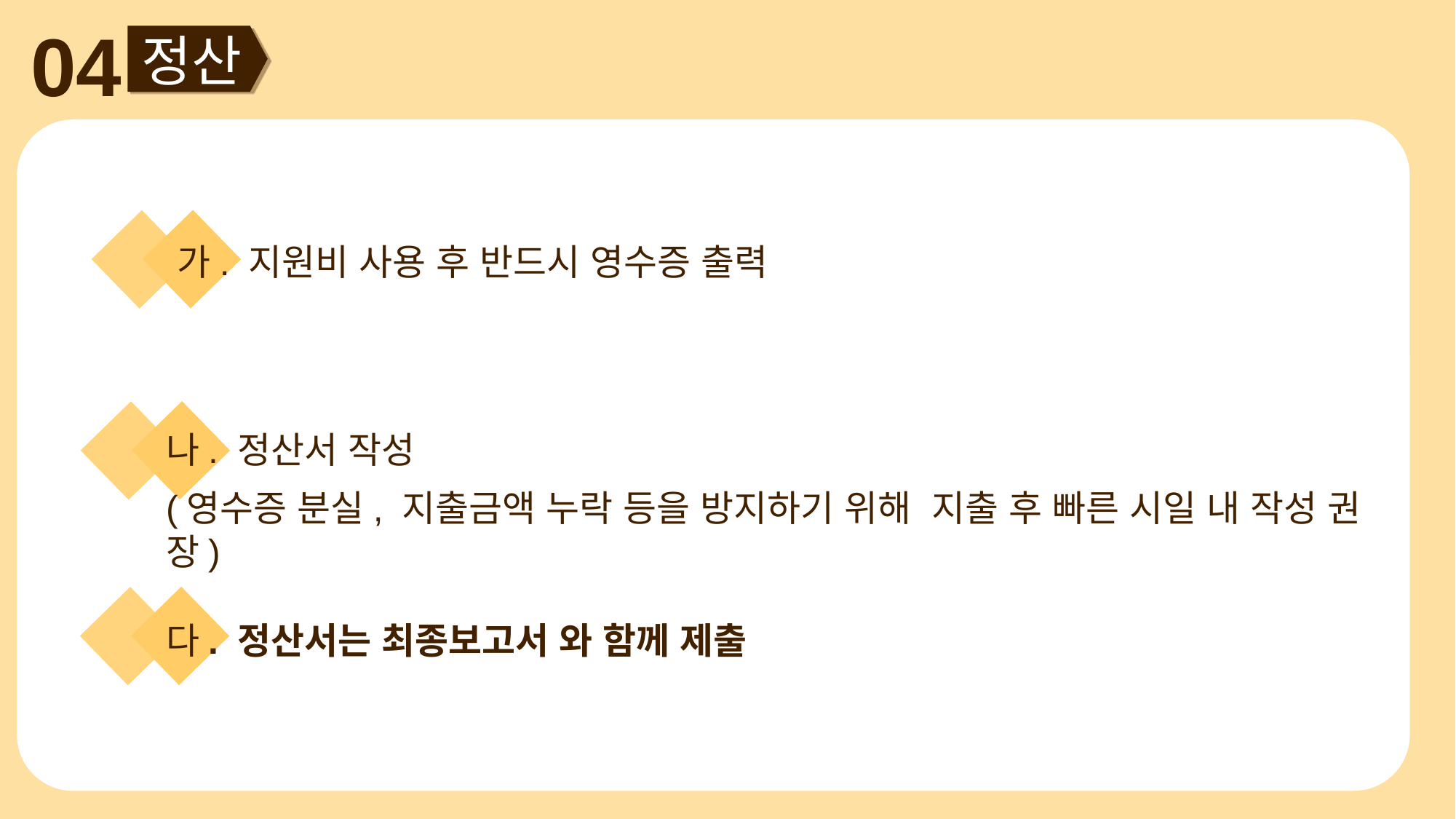

04
정산

가. 지원비 사용 후 반드시 영수증 출력

나. 정산서 작성
(영수증 분실, 지출금액 누락 등을 방지하기 위해  지출 후 빠른 시일 내 작성 권장)

다. 정산서는 최종보고서 와 함께 제출